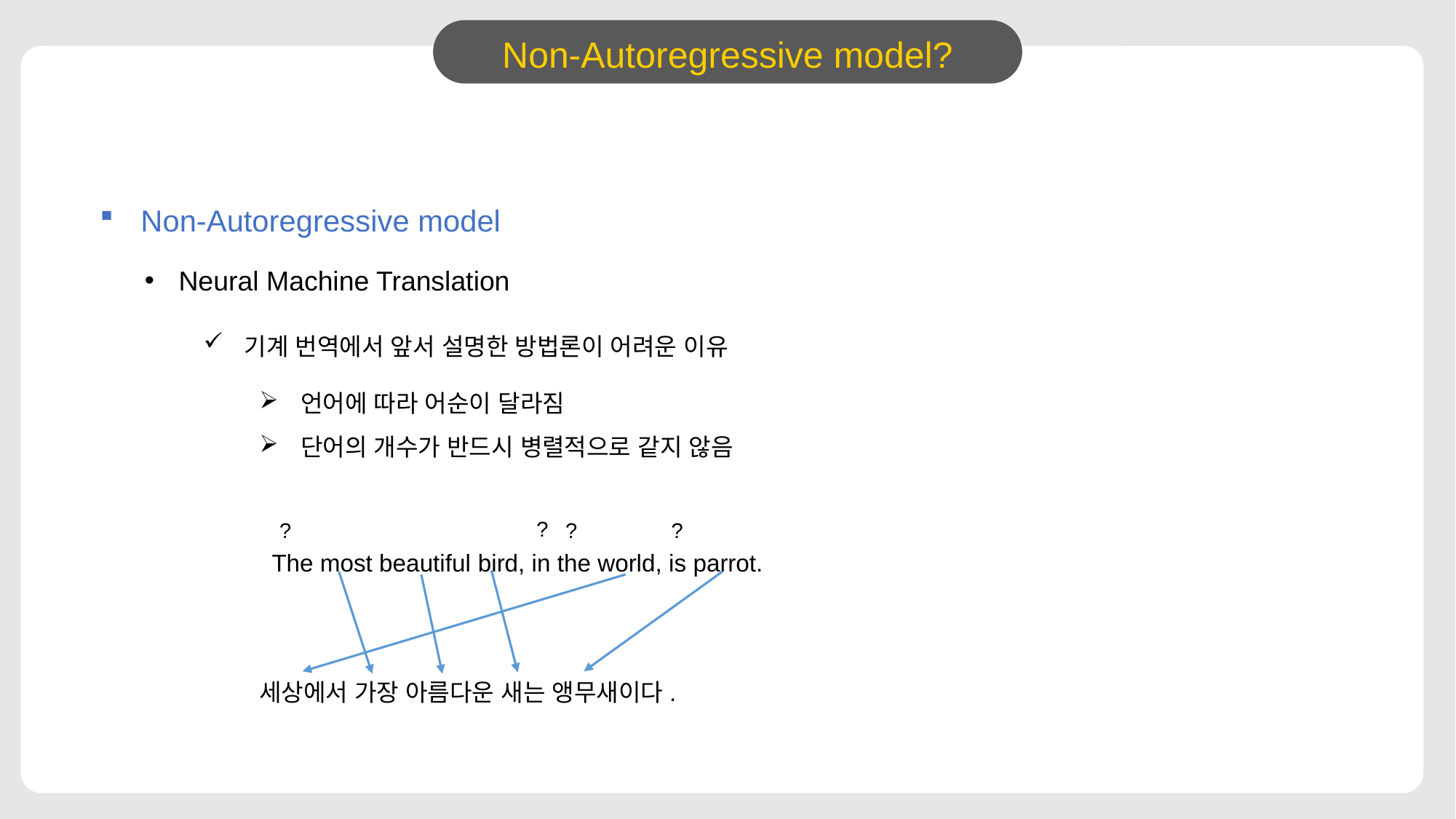

Non-Autoregressive model?

Non-Autoregressive model
Neural Machine Translation
기계 번역에서 앞서 설명한 방법론이 어려운 이유
언어에 따라 어순이 달라짐
단어의 개수가 반드시 병렬적으로 같지 않음
?
?
?
?
The most beautiful bird, in the world, is parrot.
세상에서 가장 아름다운 새는 앵무새이다.